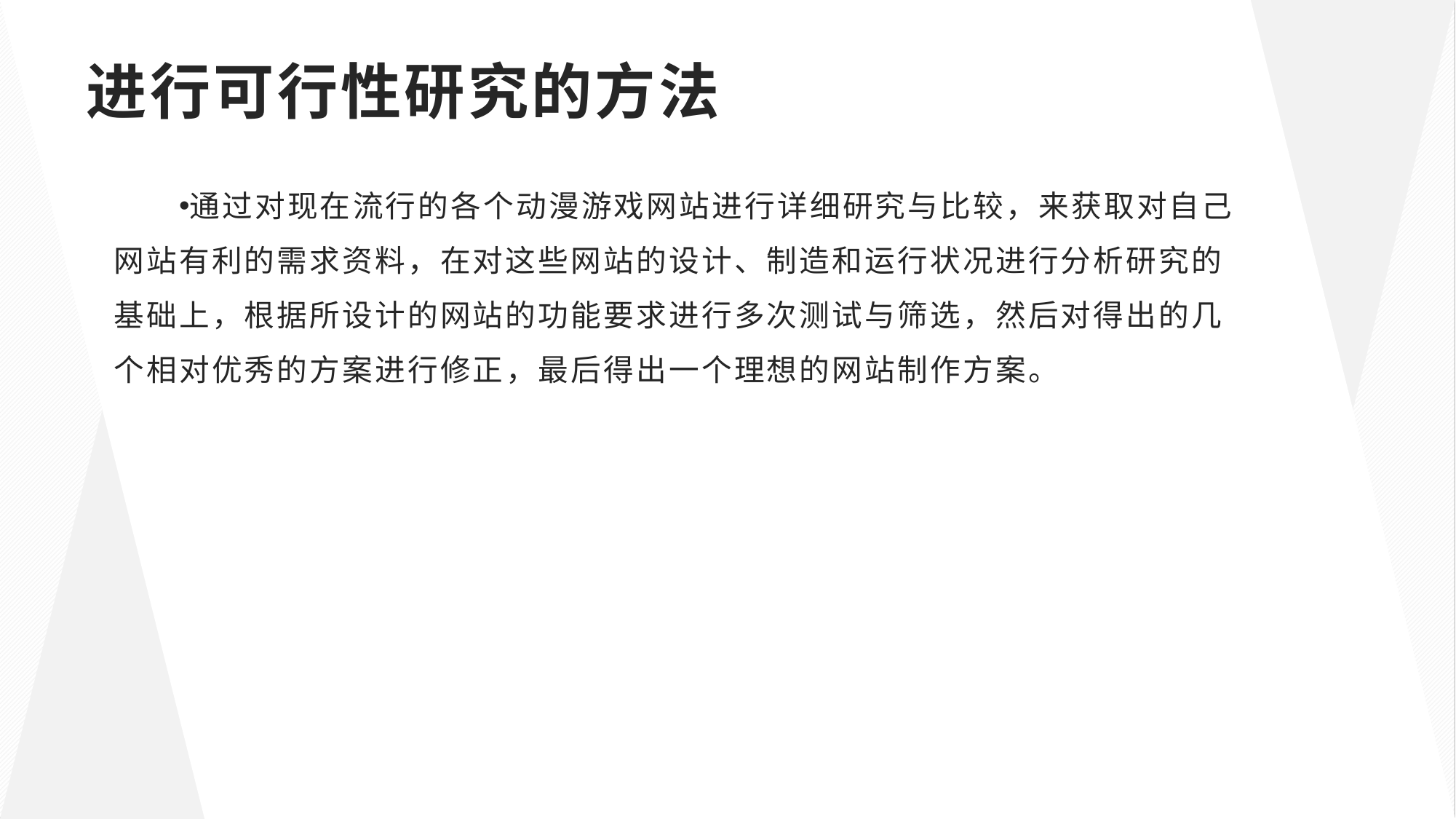

# 进行可行性研究的方法
通过对现在流行的各个动漫游戏网站进行详细研究与比较，来获取对自己网站有利的需求资料，在对这些网站的设计、制造和运行状况进行分析研究的基础上，根据所设计的网站的功能要求进行多次测试与筛选，然后对得出的几个相对优秀的方案进行修正，最后得出一个理想的网站制作方案。